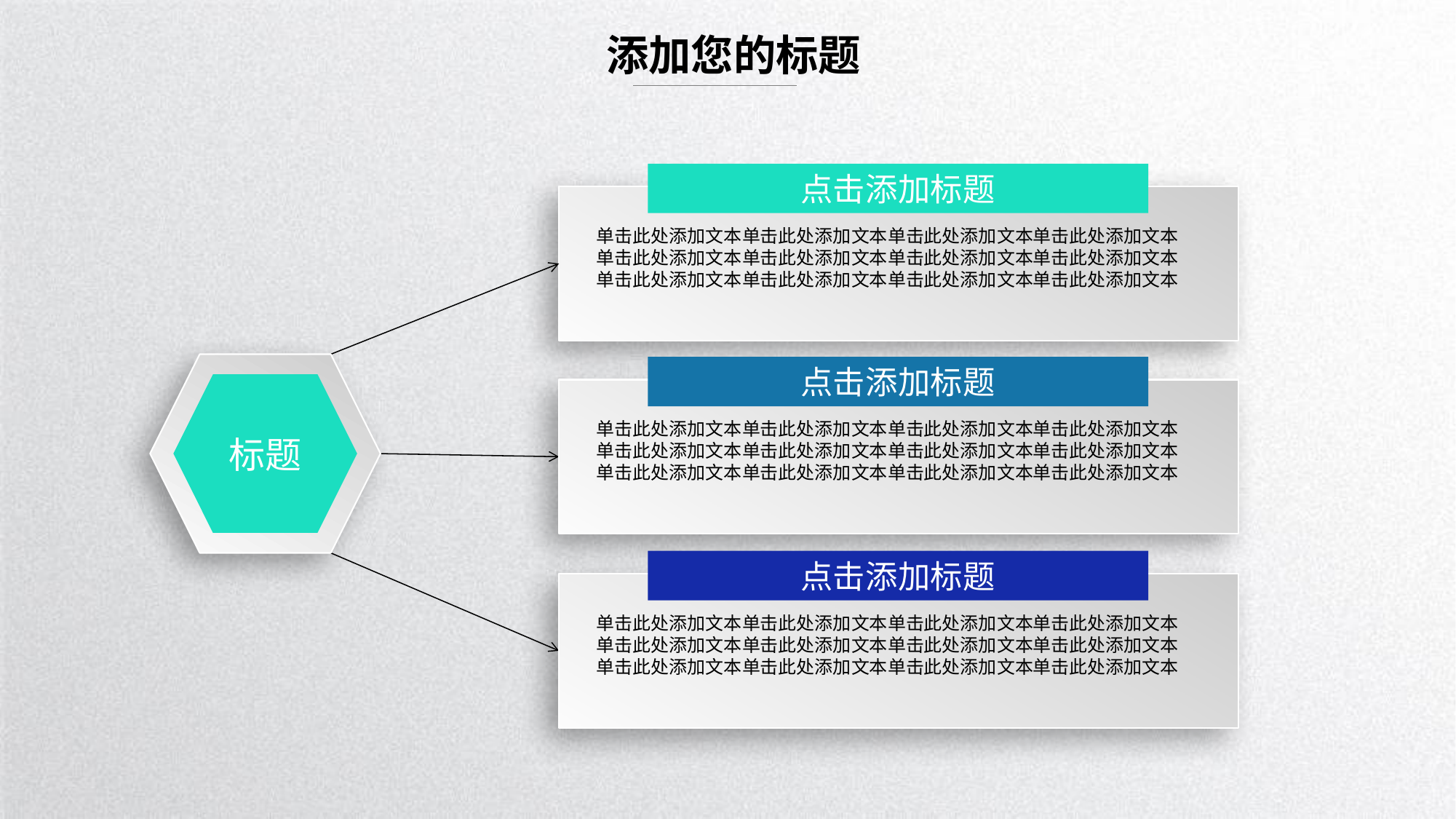

添加您的标题
点击添加标题

单击此处添加文本单击此处添加文本单击此处添加文本单击此处添加文本
单击此处添加文本单击此处添加文本单击此处添加文本单击此处添加文本
单击此处添加文本单击此处添加文本单击此处添加文本单击此处添加文本

标题
点击添加标题

单击此处添加文本单击此处添加文本单击此处添加文本单击此处添加文本
单击此处添加文本单击此处添加文本单击此处添加文本单击此处添加文本
单击此处添加文本单击此处添加文本单击此处添加文本单击此处添加文本

点击添加标题

单击此处添加文本单击此处添加文本单击此处添加文本单击此处添加文本
单击此处添加文本单击此处添加文本单击此处添加文本单击此处添加文本
单击此处添加文本单击此处添加文本单击此处添加文本单击此处添加文本